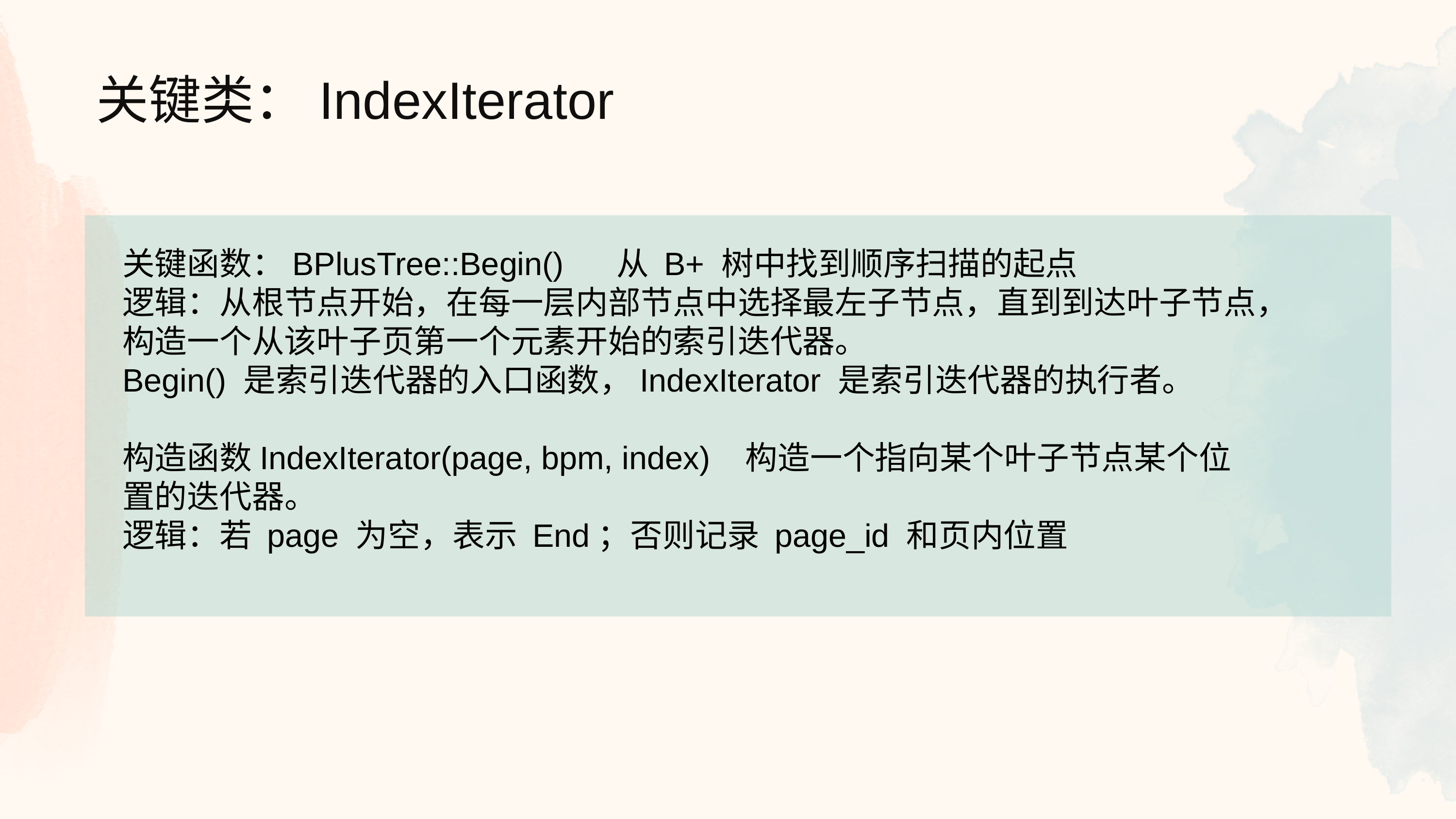

关键类：IndexIterator

关键函数：BPlusTree::Begin()     从 B+ 树中找到顺序扫描的起点
逻辑：从根节点开始，在每一层内部节点中选择最左子节点，直到到达叶子节点，构造一个从该叶子页第一个元素开始的索引迭代器。
Begin() 是索引迭代器的入口函数，IndexIterator 是索引迭代器的执行者。

构造函数IndexIterator(page, bpm, index)   构造一个指向某个叶子节点某个位置的迭代器。
逻辑：若 page 为空，表示 End；否则记录 page_id 和页内位置